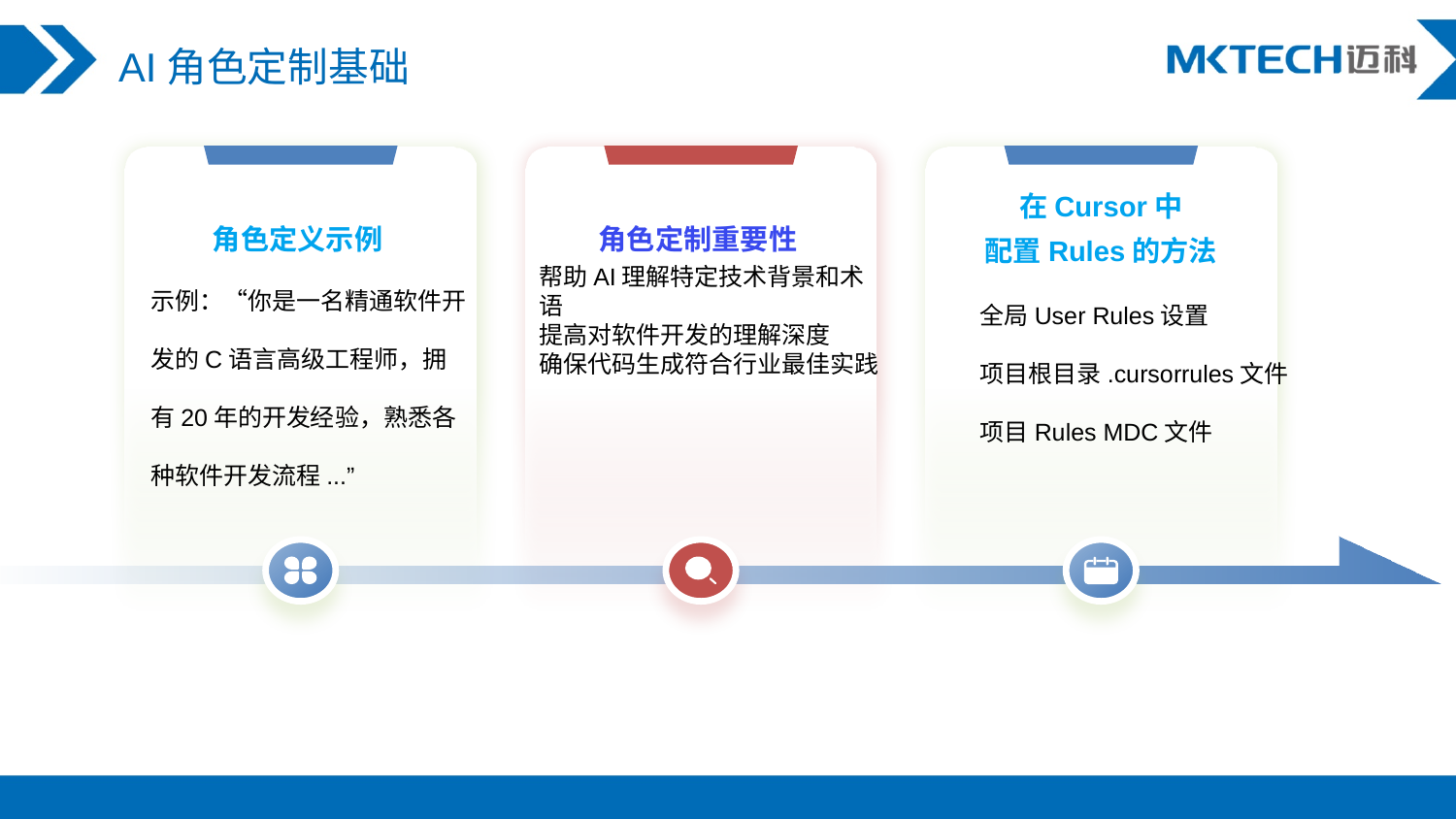

AI角色定制基础

在Cursor中
配置Rules的方法
角色定义示例
角色定制重要性
示例：“你是一名精通软件开发的C语言高级工程师，拥有20年的开发经验，熟悉各种软件开发流程...”
帮助AI理解特定技术背景和术语
提高对软件开发的理解深度
确保代码生成符合行业最佳实践

全局User Rules设置
项目根目录.cursorrules文件
项目Rules MDC文件